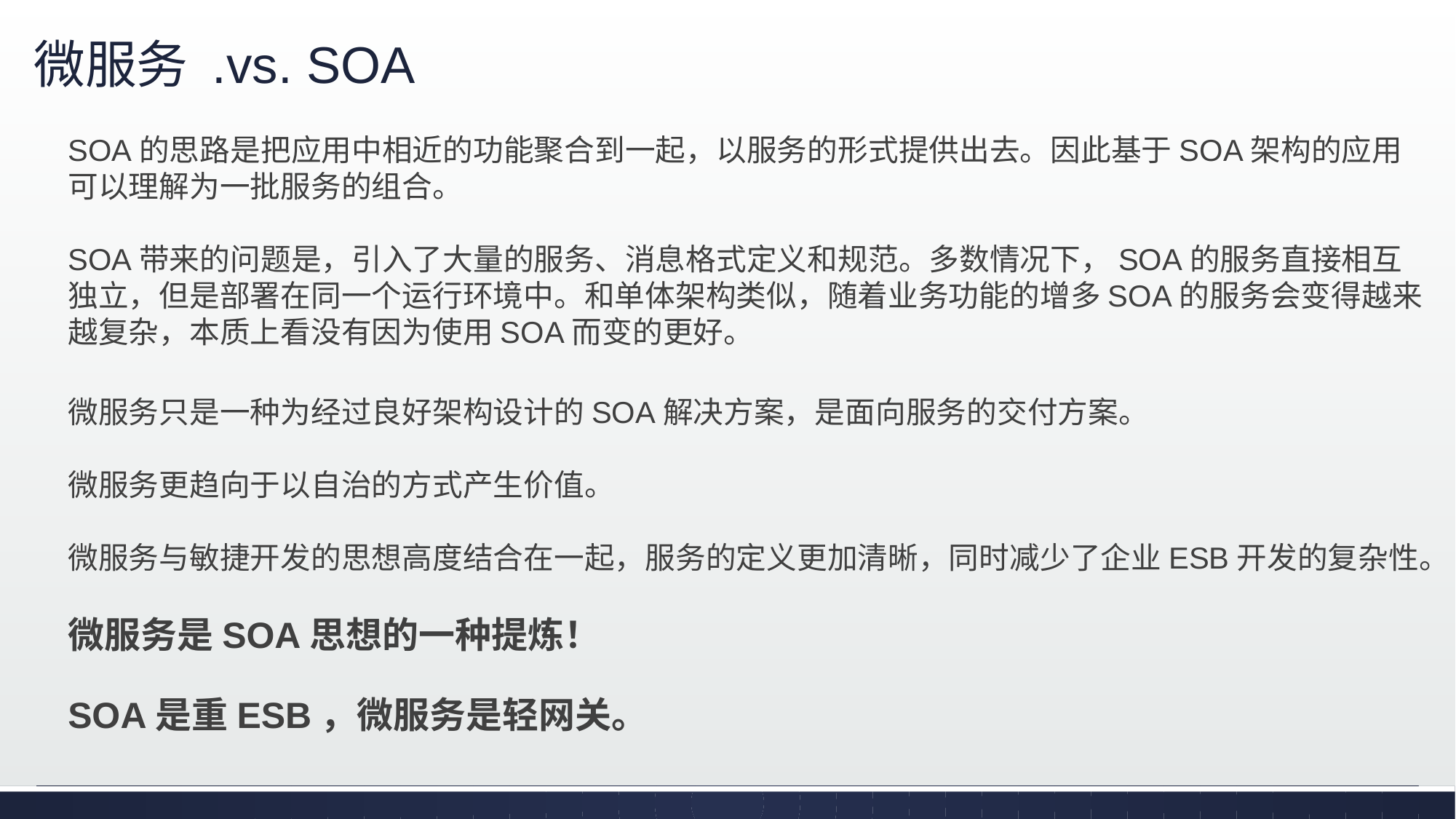

# 微服务 .vs. SOA
SOA的思路是把应用中相近的功能聚合到一起，以服务的形式提供出去。因此基于SOA架构的应用可以理解为一批服务的组合。

SOA带来的问题是，引入了大量的服务、消息格式定义和规范。多数情况下，SOA的服务直接相互独立，但是部署在同一个运行环境中。和单体架构类似，随着业务功能的增多SOA的服务会变得越来越复杂，本质上看没有因为使用SOA而变的更好。

微服务只是一种为经过良好架构设计的SOA解决方案，是面向服务的交付方案。

微服务更趋向于以自治的方式产生价值。

微服务与敏捷开发的思想高度结合在一起，服务的定义更加清晰，同时减少了企业ESB开发的复杂性。

微服务是SOA思想的一种提炼！

SOA是重ESB，微服务是轻网关。